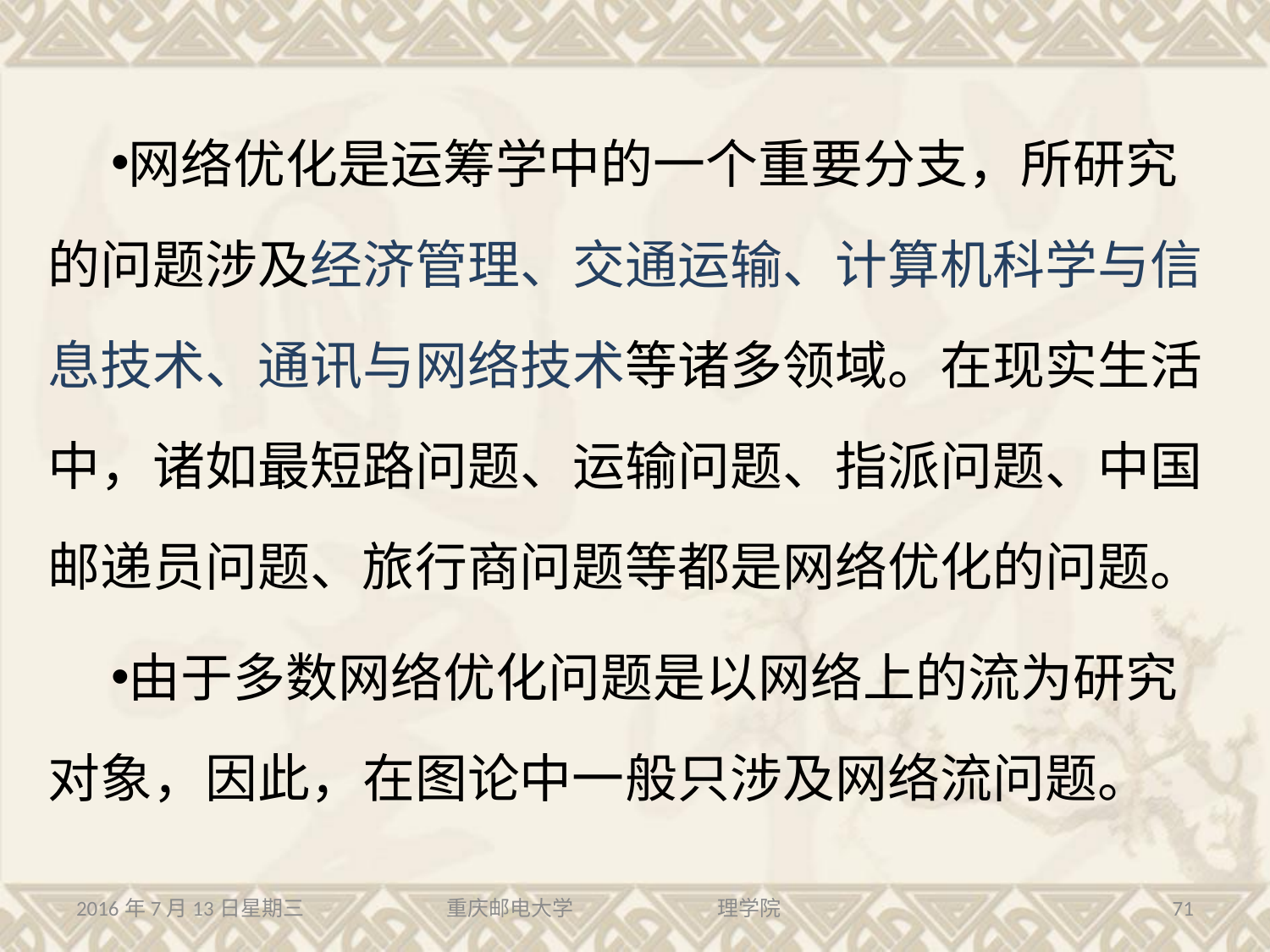

网络优化是运筹学中的一个重要分支，所研究的问题涉及经济管理、交通运输、计算机科学与信息技术、通讯与网络技术等诸多领域。在现实生活中，诸如最短路问题、运输问题、指派问题、中国邮递员问题、旅行商问题等都是网络优化的问题。
由于多数网络优化问题是以网络上的流为研究对象，因此，在图论中一般只涉及网络流问题。
2016年7月13日星期三
重庆邮电大学                      理学院
71